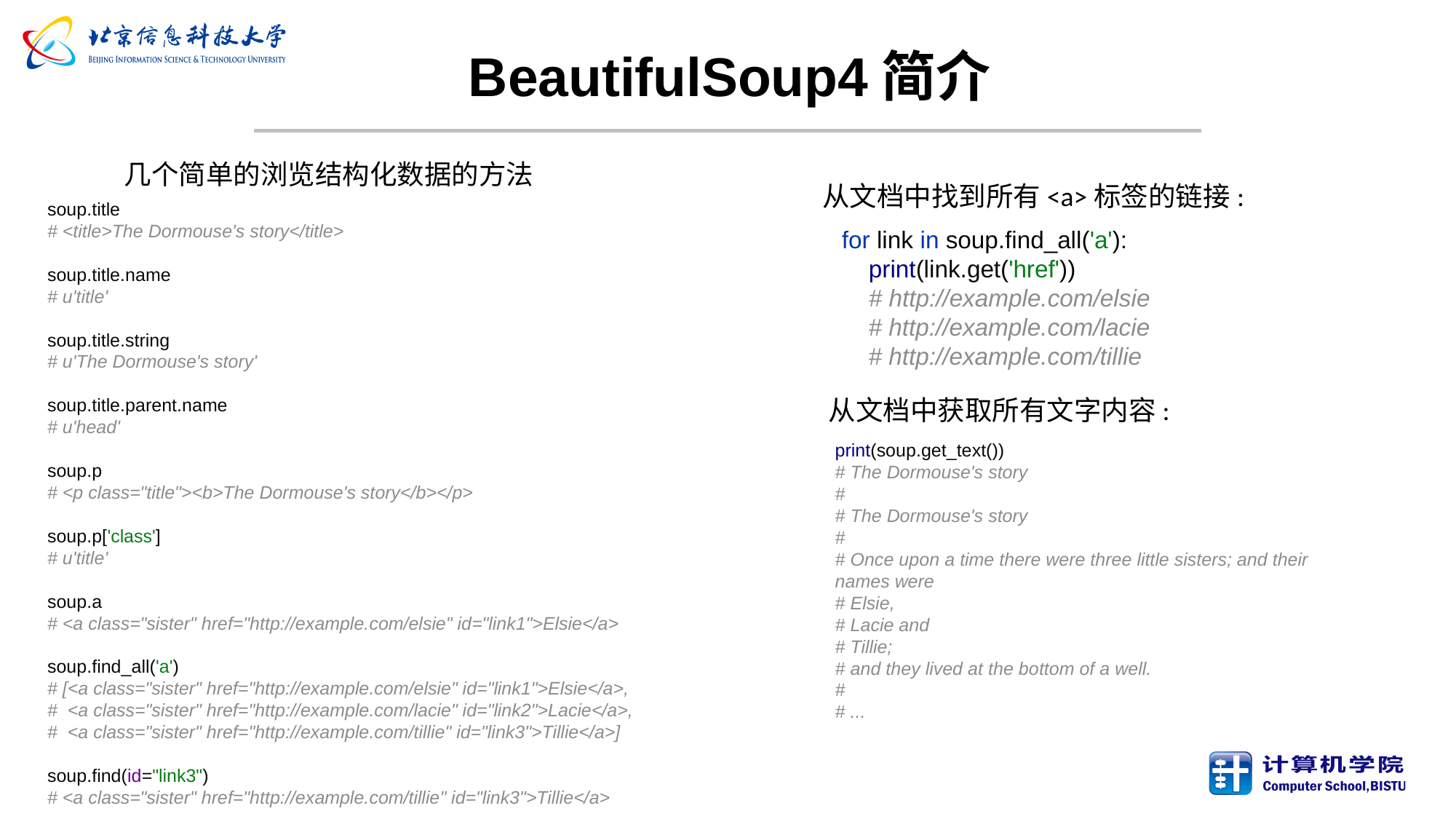

# BeautifulSoup4简介
几个简单的浏览结构化数据的方法
从文档中找到所有<a>标签的链接:
soup.title
# <title>The Dormouse's story</title>
soup.title.name
# u'title'
soup.title.string
# u'The Dormouse's story'
soup.title.parent.name
# u'head'
soup.p
# <p class="title"><b>The Dormouse's story</b></p>
soup.p['class']
# u'title'
soup.a
# <a class="sister" href="http://example.com/elsie" id="link1">Elsie</a>
soup.find_all('a')
# [<a class="sister" href="http://example.com/elsie" id="link1">Elsie</a>,
#  <a class="sister" href="http://example.com/lacie" id="link2">Lacie</a>,
#  <a class="sister" href="http://example.com/tillie" id="link3">Tillie</a>]
soup.find(id="link3")
# <a class="sister" href="http://example.com/tillie" id="link3">Tillie</a>
for link in soup.find_all('a'):
    print(link.get('href'))
    # http://example.com/elsie
    # http://example.com/lacie
    # http://example.com/tillie
从文档中获取所有文字内容:
print(soup.get_text())
# The Dormouse's story
#
# The Dormouse's story
#
# Once upon a time there were three little sisters; and their names were
# Elsie,
# Lacie and
# Tillie;
# and they lived at the bottom of a well.
#
# ...